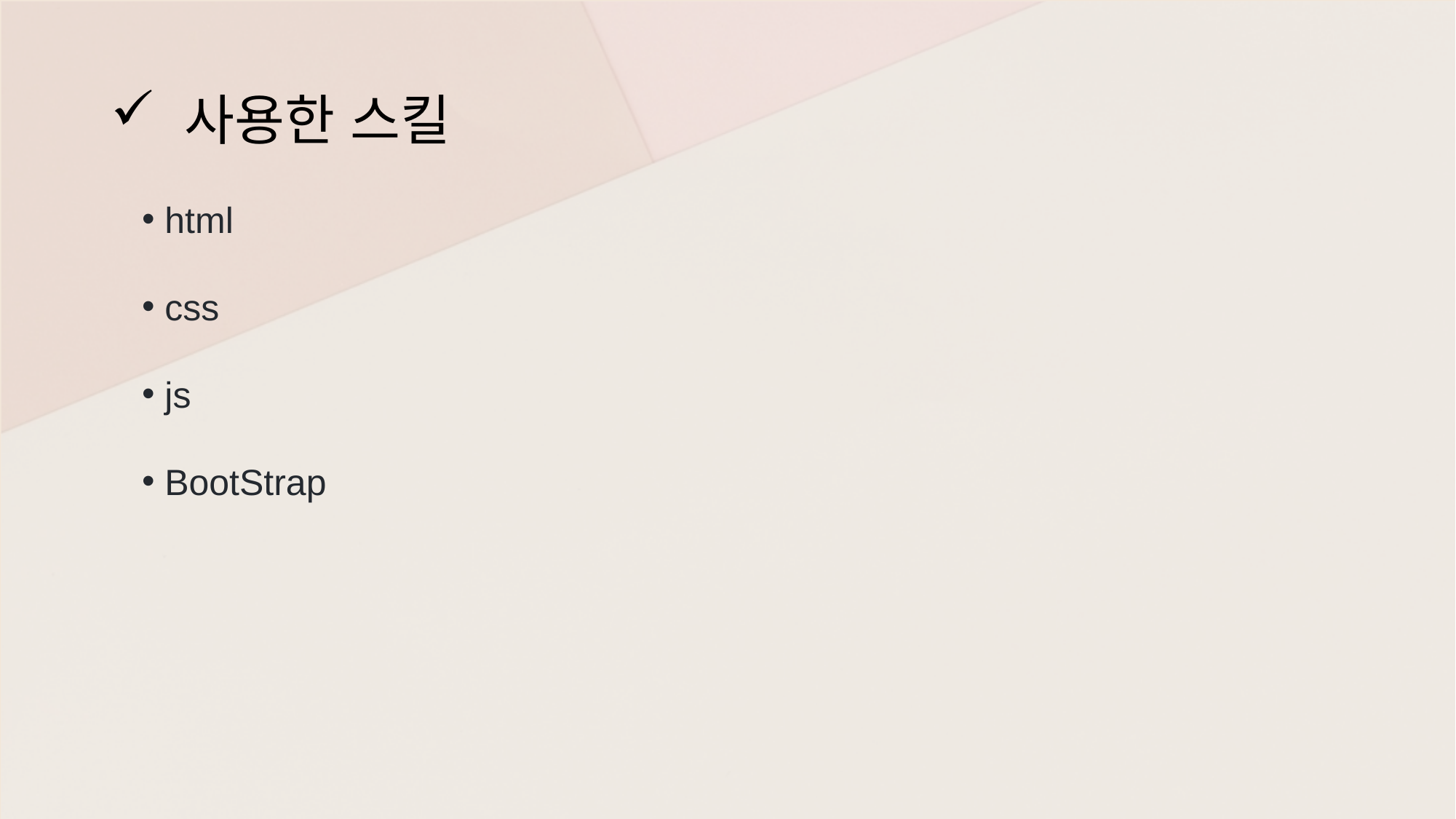

# 사용한 스킬
 html

 css

 js

 BootStrap